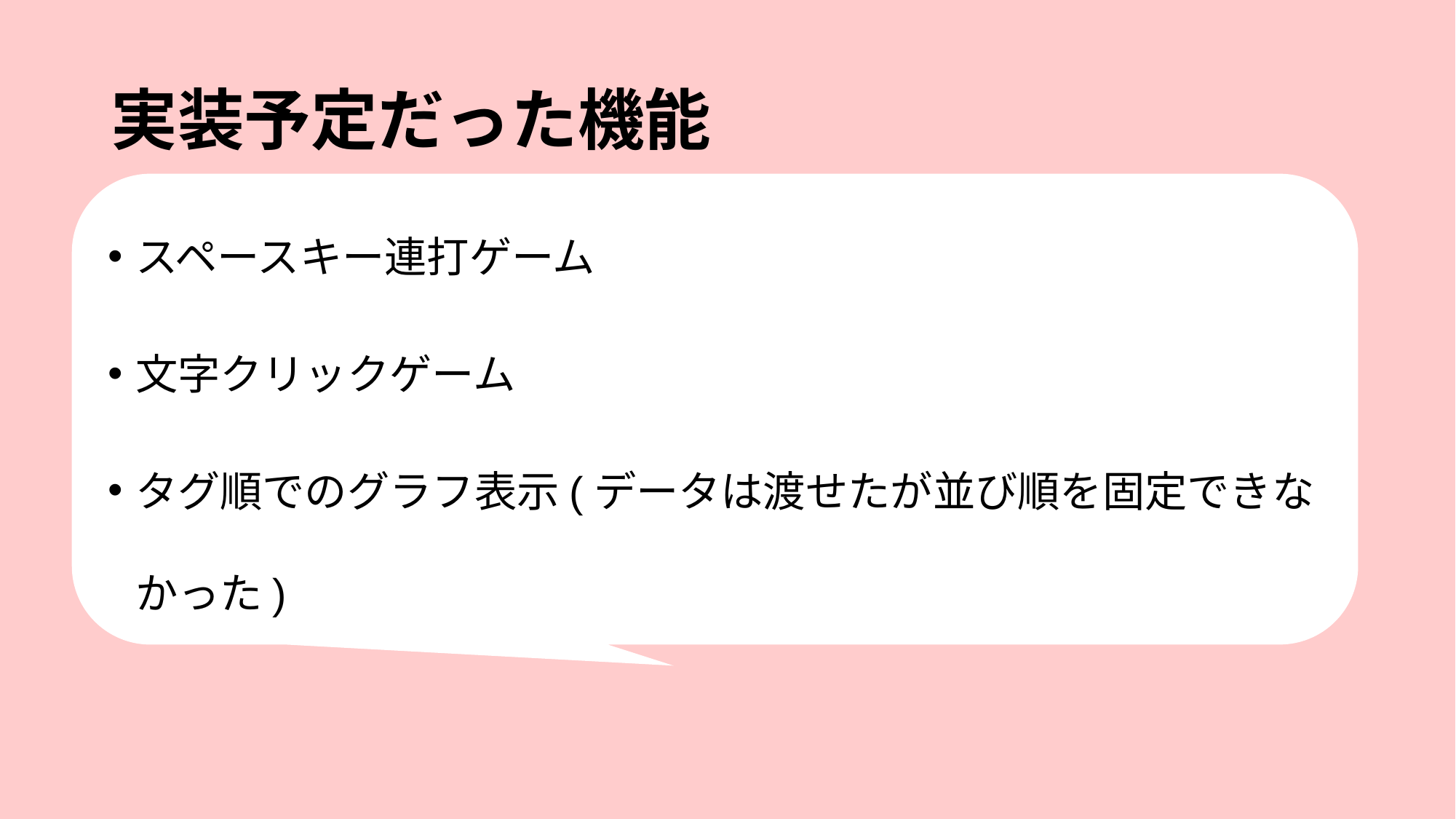

# 実装予定だった機能

スペースキー連打ゲーム
文字クリックゲーム
タグ順でのグラフ表示(データは渡せたが並び順を固定できなかった)